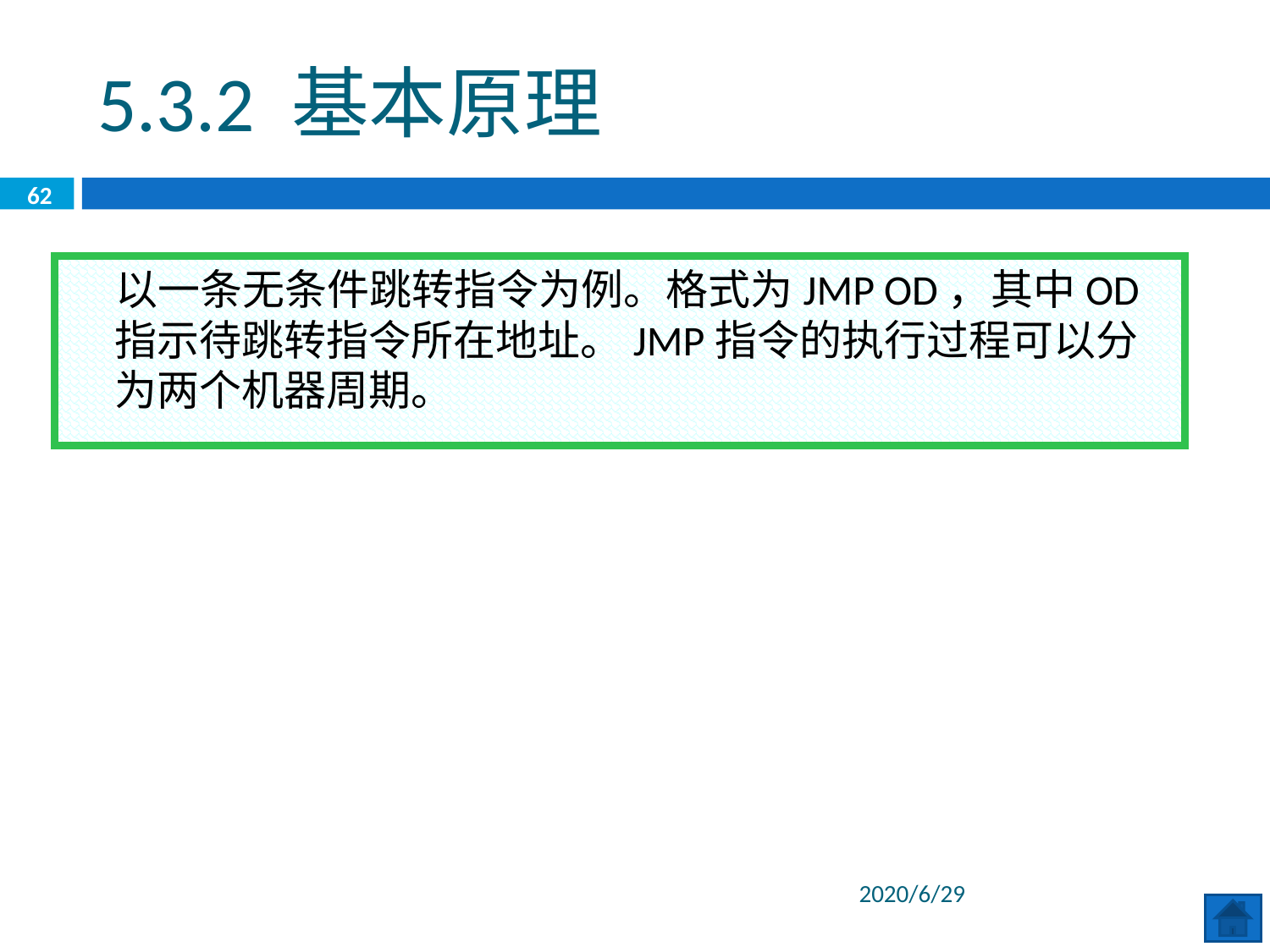

5.3.2 基本原理
62
    以一条无条件跳转指令为例。格式为JMP OD，其中OD指示待跳转指令所在地址。JMP指令的执行过程可以分为两个机器周期。

2020/6/29